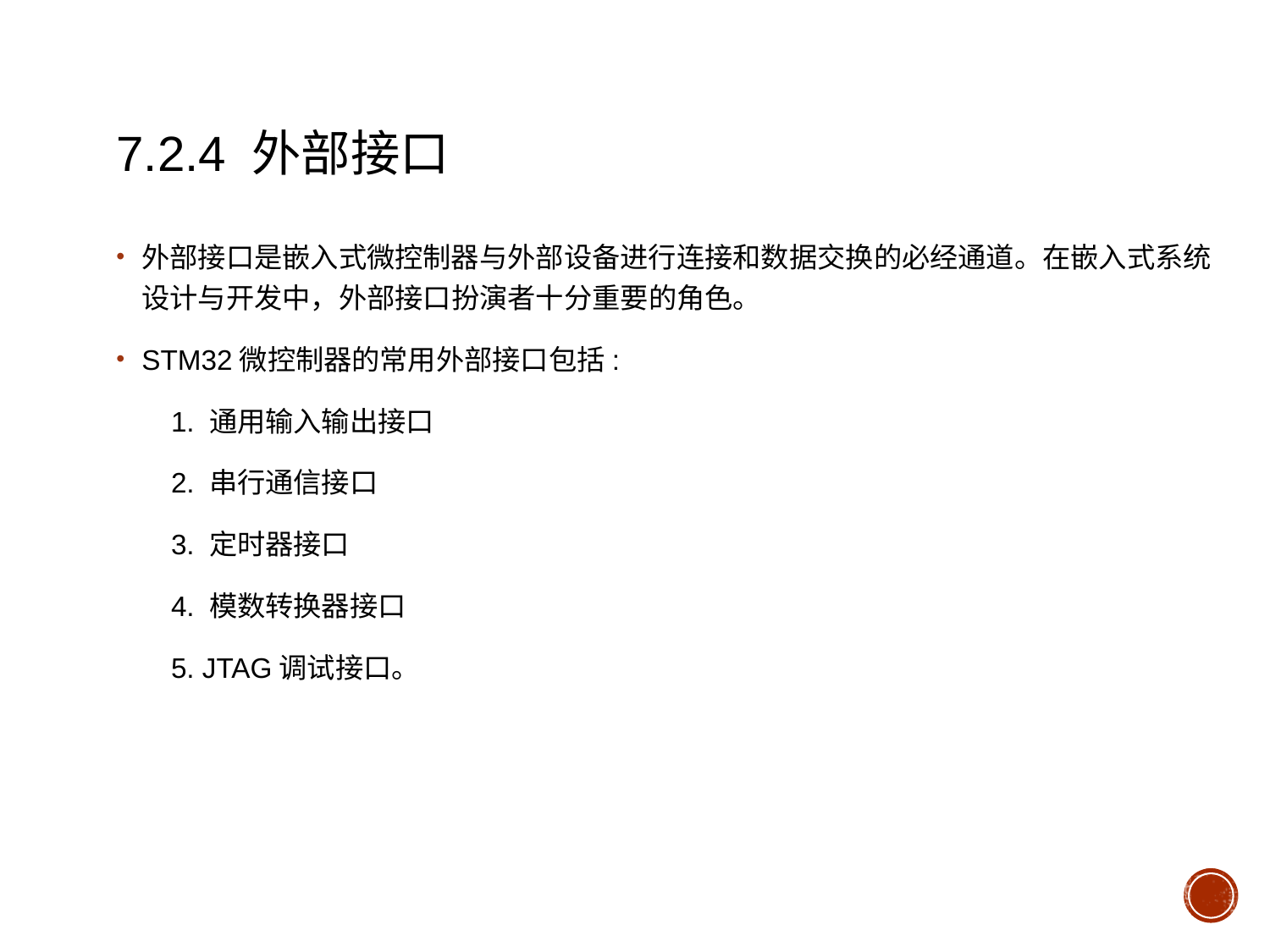

# 7.2.4 外部接口
外部接口是嵌入式微控制器与外部设备进行连接和数据交换的必经通道。在嵌入式系统设计与开发中，外部接口扮演者十分重要的角色。
STM32微控制器的常用外部接口包括:
       1. 通用输入输出接口
       2. 串行通信接口
       3. 定时器接口
       4. 模数转换器接口
       5. JTAG调试接口。